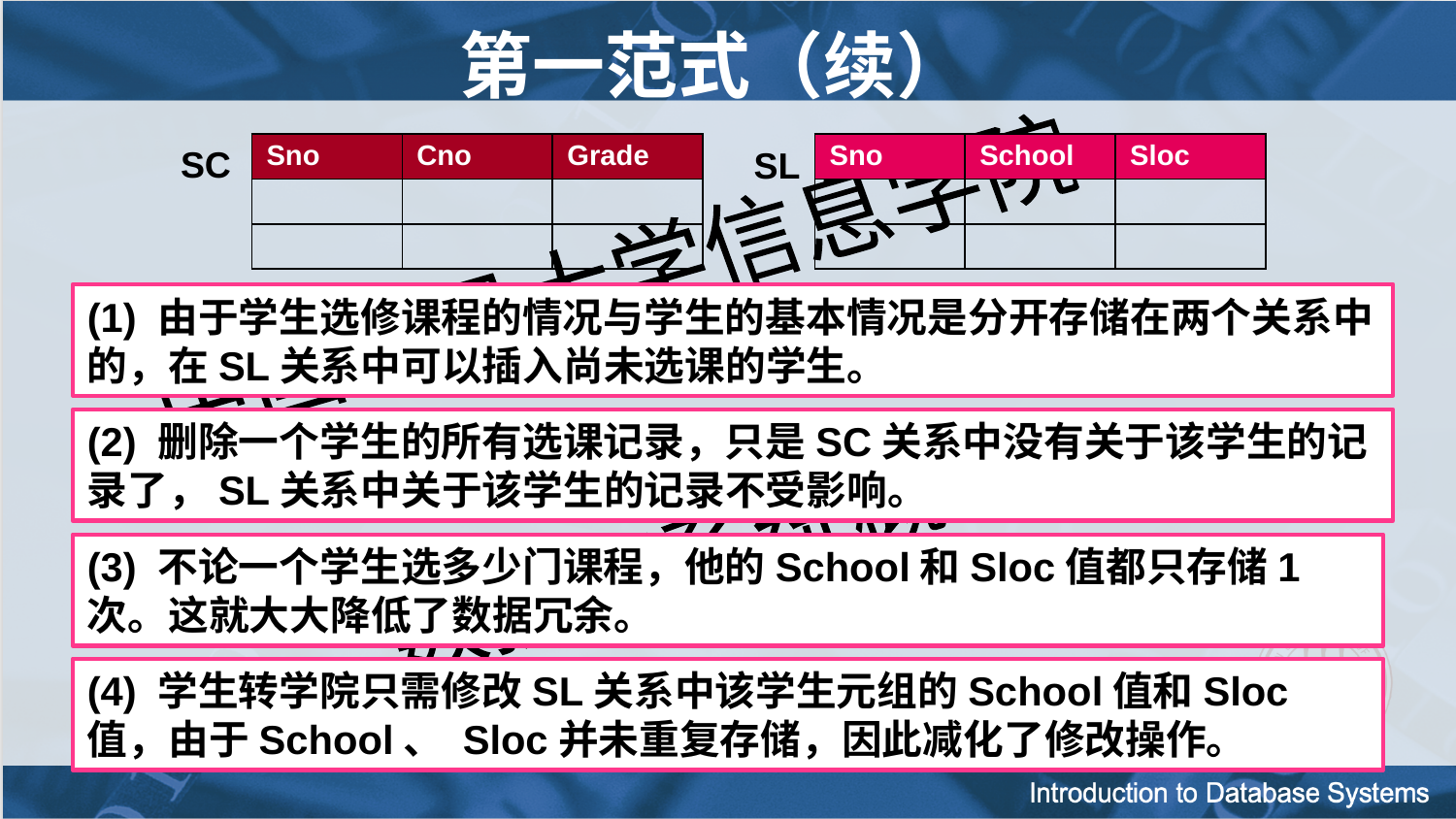

# 第一范式（续）
SC
| Sno | Cno | Grade |
| --- | --- | --- |
|  |  |  |
|  |  |  |
| Sno | School | Sloc |
| --- | --- | --- |
|  |  |  |
|  |  |  |
SL
(1) 由于学生选修课程的情况与学生的基本情况是分开存储在两个关系中的，在SL关系中可以插入尚未选课的学生。
(2) 删除一个学生的所有选课记录，只是SC关系中没有关于该学生的记录了，SL关系中关于该学生的记录不受影响。
(3) 不论一个学生选多少门课程，他的School和Sloc值都只存储1次。这就大大降低了数据冗余。
(4) 学生转学院只需修改SL关系中该学生元组的School值和Sloc值，由于School、 Sloc并未重复存储，因此减化了修改操作。